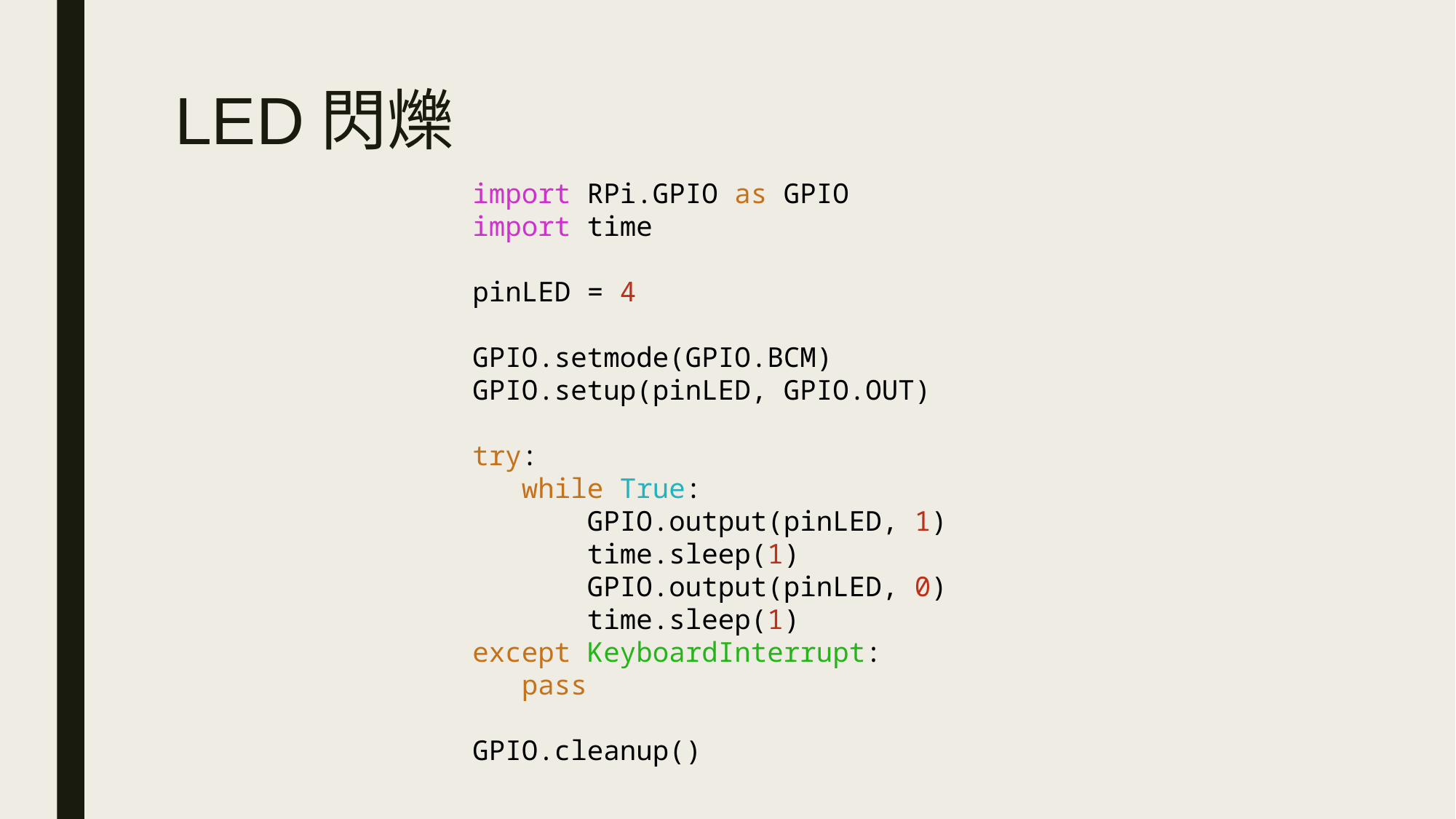

# LED閃爍
import RPi.GPIO as GPIO
import time

pinLED = 4

GPIO.setmode(GPIO.BCM)
GPIO.setup(pinLED, GPIO.OUT)

try:
   while True:
       GPIO.output(pinLED, 1)
       time.sleep(1)
       GPIO.output(pinLED, 0)
       time.sleep(1)
except KeyboardInterrupt:
   pass

GPIO.cleanup()